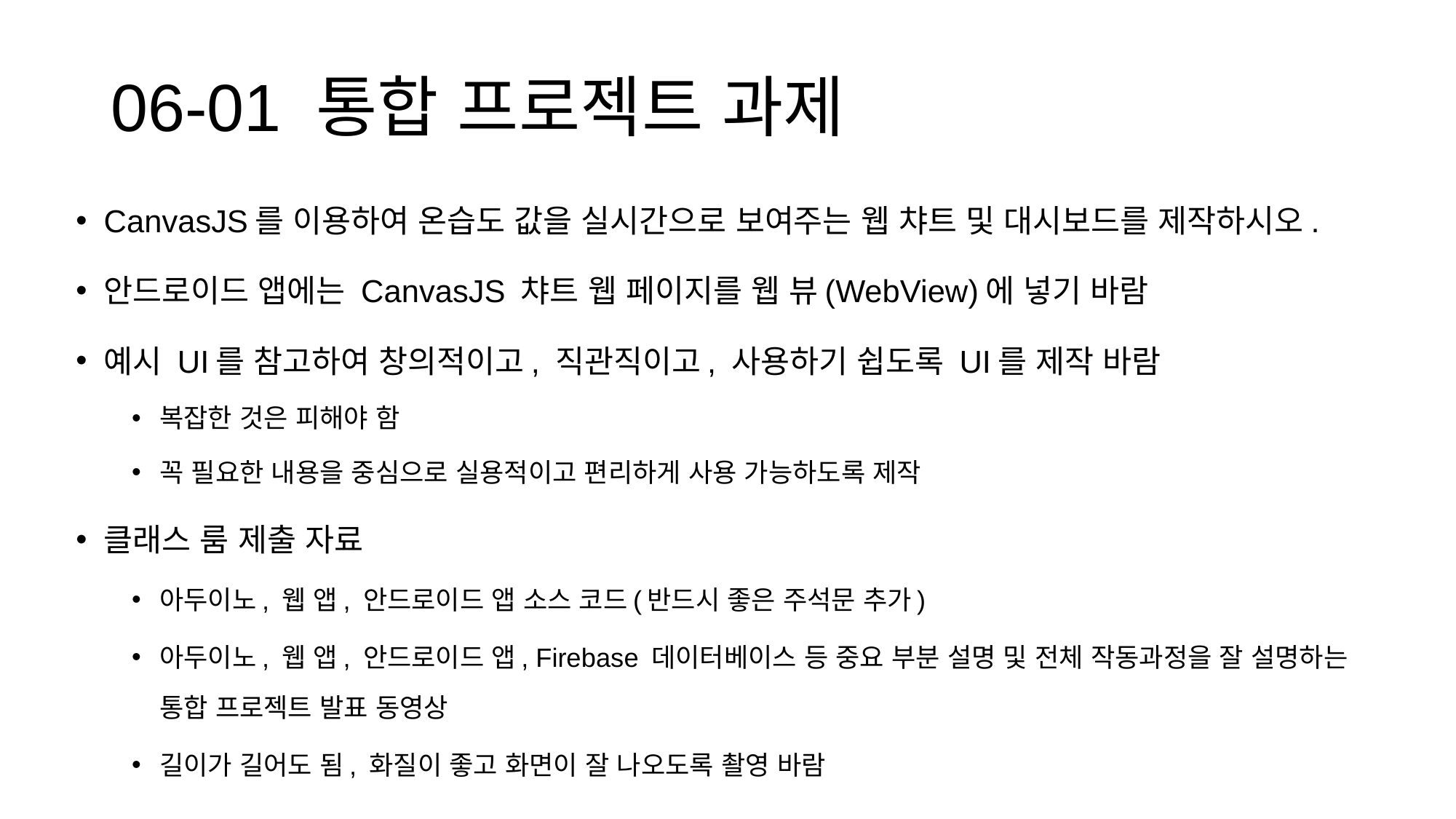

# 06-01 통합 프로젝트 과제
CanvasJS를 이용하여 온습도 값을 실시간으로 보여주는 웹 챠트 및 대시보드를 제작하시오.
안드로이드 앱에는 CanvasJS 챠트 웹 페이지를 웹 뷰(WebView)에 넣기 바람
예시 UI를 참고하여 창의적이고, 직관직이고, 사용하기 쉽도록 UI를 제작 바람
복잡한 것은 피해야 함
꼭 필요한 내용을 중심으로 실용적이고 편리하게 사용 가능하도록 제작
클래스 룸 제출 자료
아두이노, 웹 앱, 안드로이드 앱 소스 코드(반드시 좋은 주석문 추가)
아두이노, 웹 앱, 안드로이드 앱, Firebase 데이터베이스 등 중요 부분 설명 및 전체 작동과정을 잘 설명하는 통합 프로젝트 발표 동영상
길이가 길어도 됨, 화질이 좋고 화면이 잘 나오도록 촬영 바람